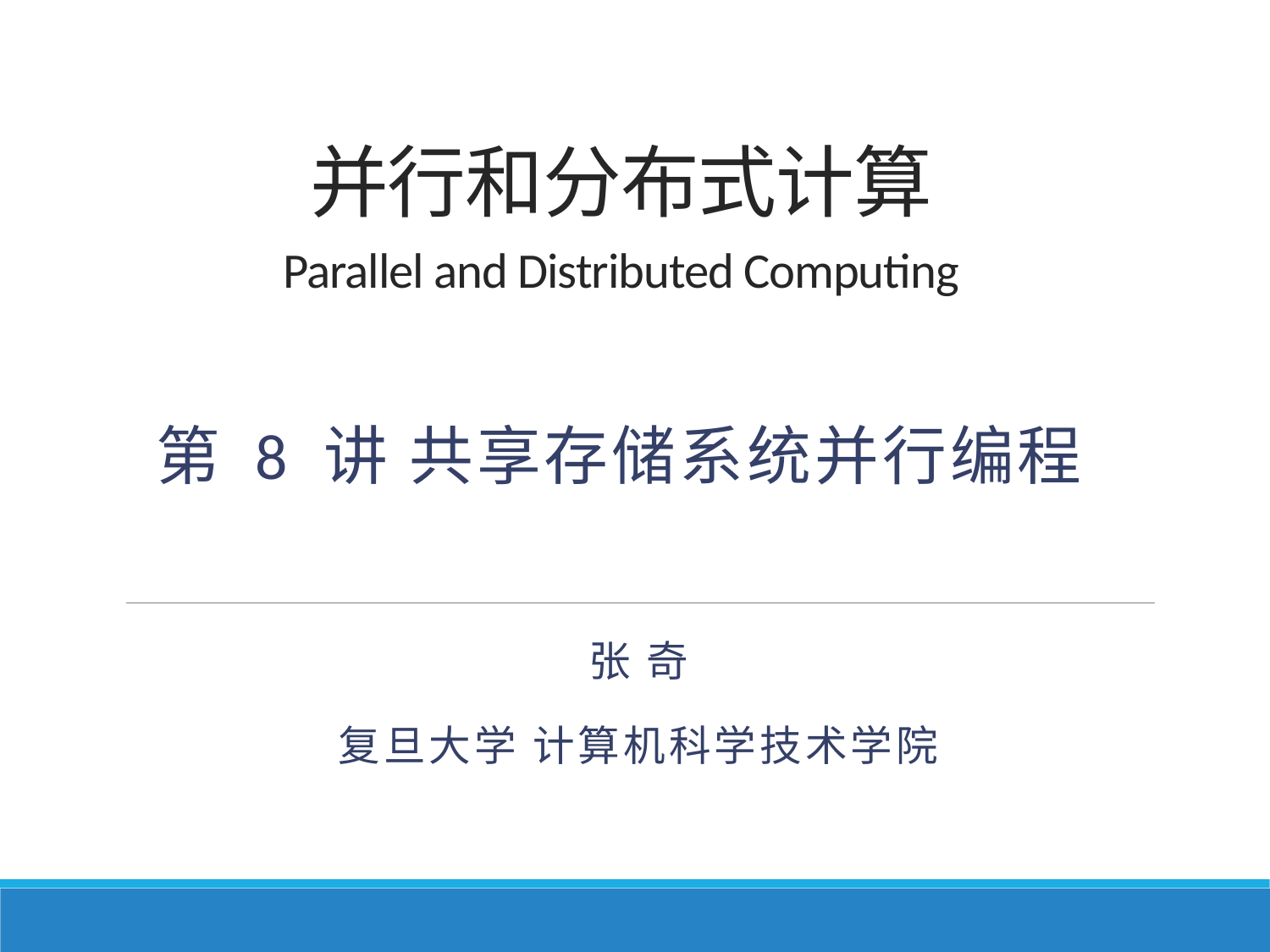

# 并行和分布式计算 Parallel and Distributed Computing 第 8 讲 共享存储系统并行编程
张 奇
复旦大学 计算机科学技术学院

1